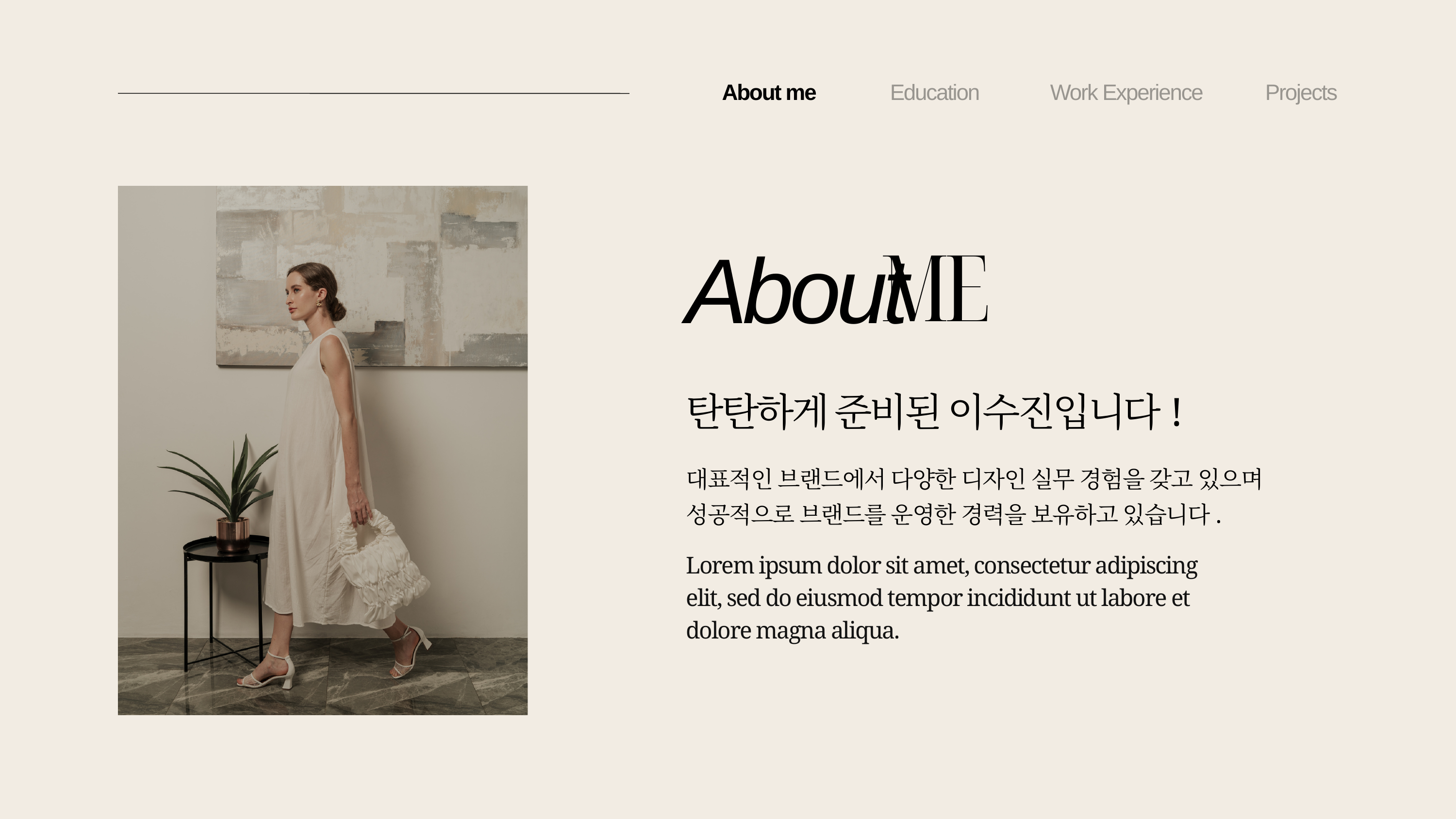

About me
Education
Work Experience
Projects

ME
About
탄탄하게 준비된 이수진입니다!
대표적인 브랜드에서 다양한 디자인 실무 경험을 갖고 있으며 성공적으로 브랜드를 운영한 경력을 보유하고 있습니다.
Lorem ipsum dolor sit amet, consectetur adipiscing elit, sed do eiusmod tempor incididunt ut labore et dolore magna aliqua.